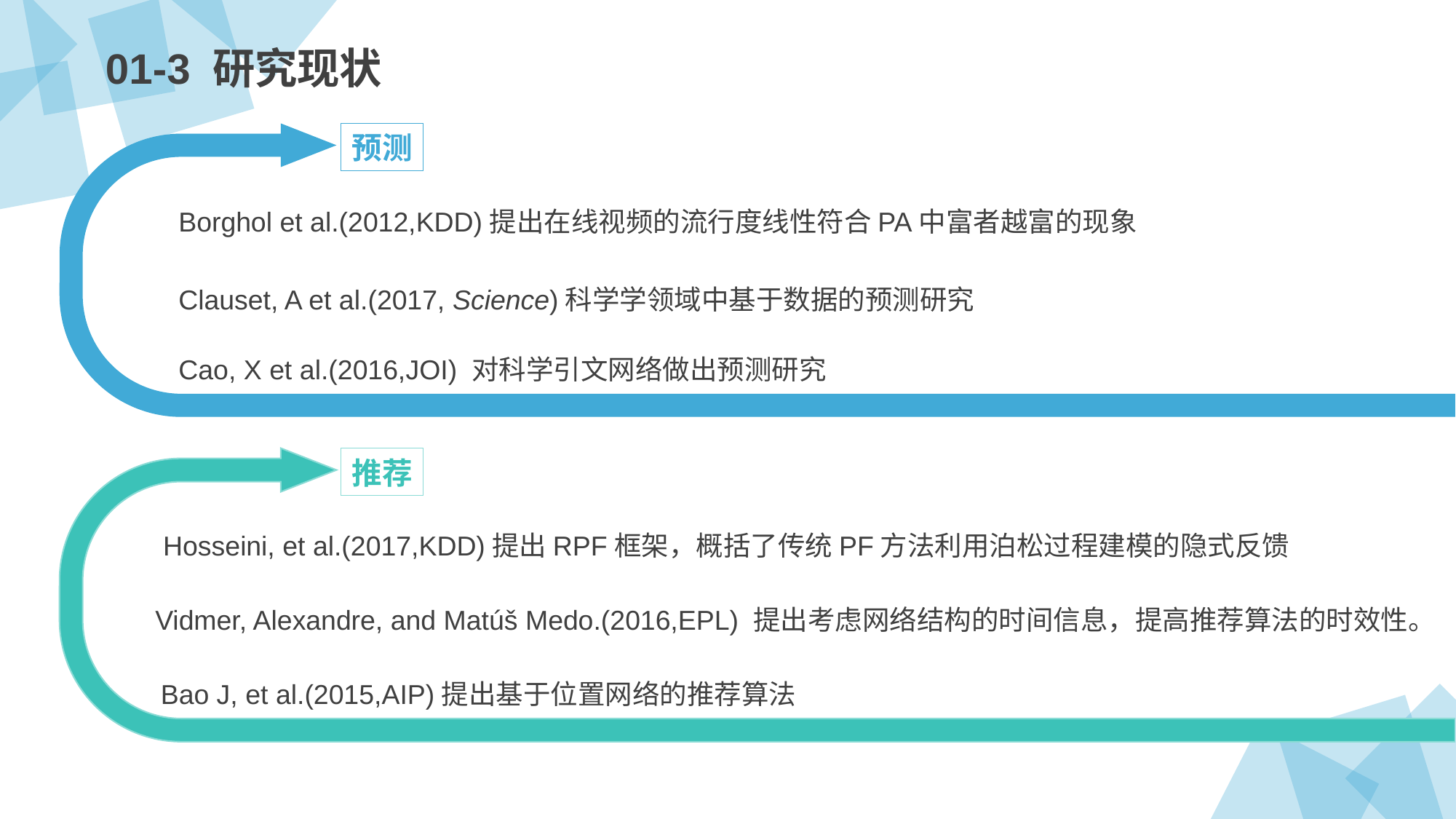

01-3 研究现状
预测
Borghol et al.(2012,KDD)提出在线视频的流行度线性符合PA中富者越富的现象
Clauset, A et al.(2017, Science)科学学领域中基于数据的预测研究
Cao, X et al.(2016,JOI) 对科学引文网络做出预测研究
推荐
 Hosseini, et al.(2017,KDD)提出RPF框架，概括了传统PF方法利用泊松过程建模的隐式反馈
Vidmer, Alexandre, and Matúš Medo.(2016,EPL) 提出考虑网络结构的时间信息，提高推荐算法的时效性。
 Bao J, et al.(2015,AIP)提出基于位置网络的推荐算法